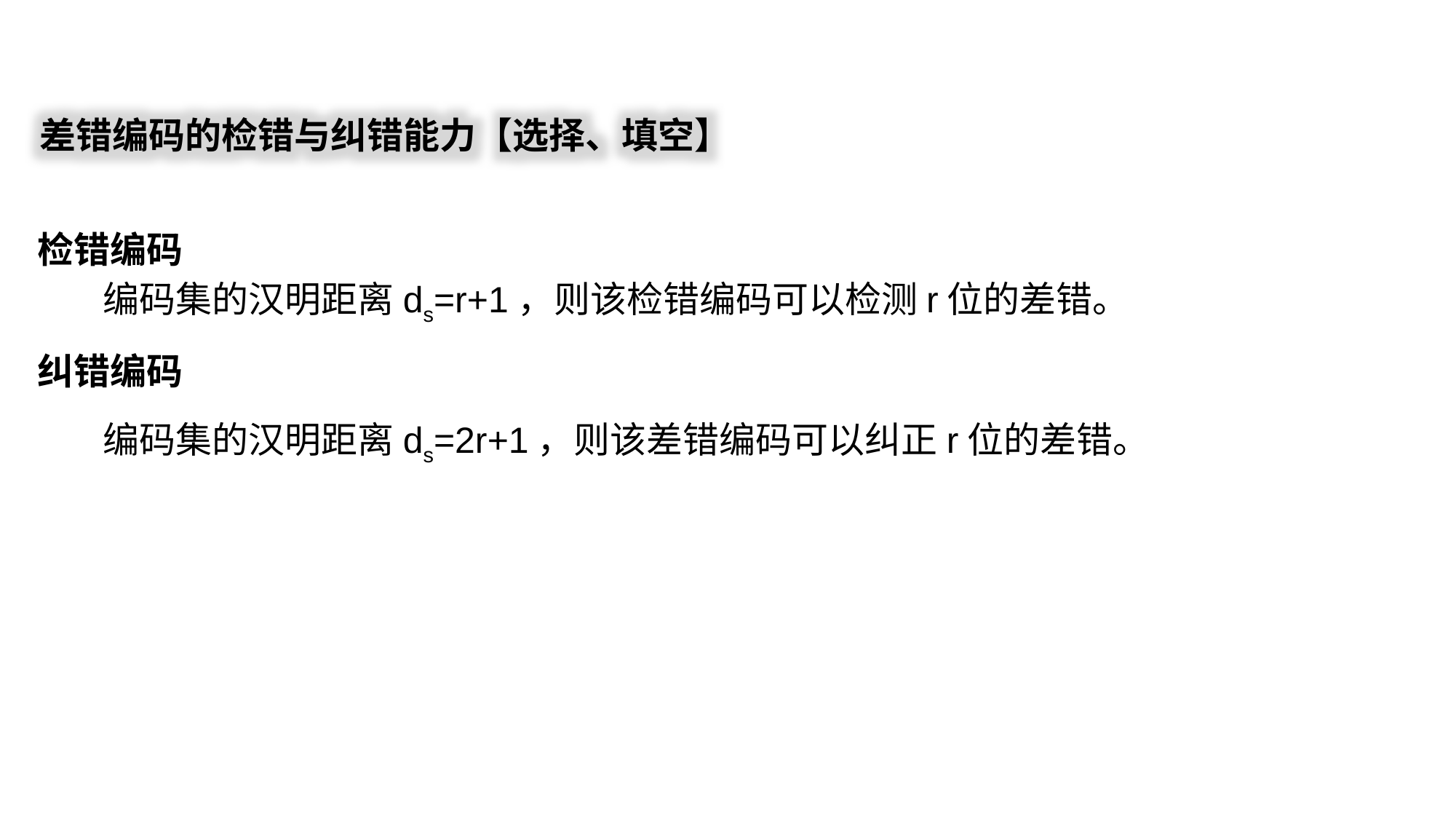

差错编码的检错与纠错能力【选择、填空】
检错编码
       编码集的汉明距离ds=r+1，则该检错编码可以检测r位的差错。
纠错编码
       编码集的汉明距离ds=2r+1，则该差错编码可以纠正r位的差错。